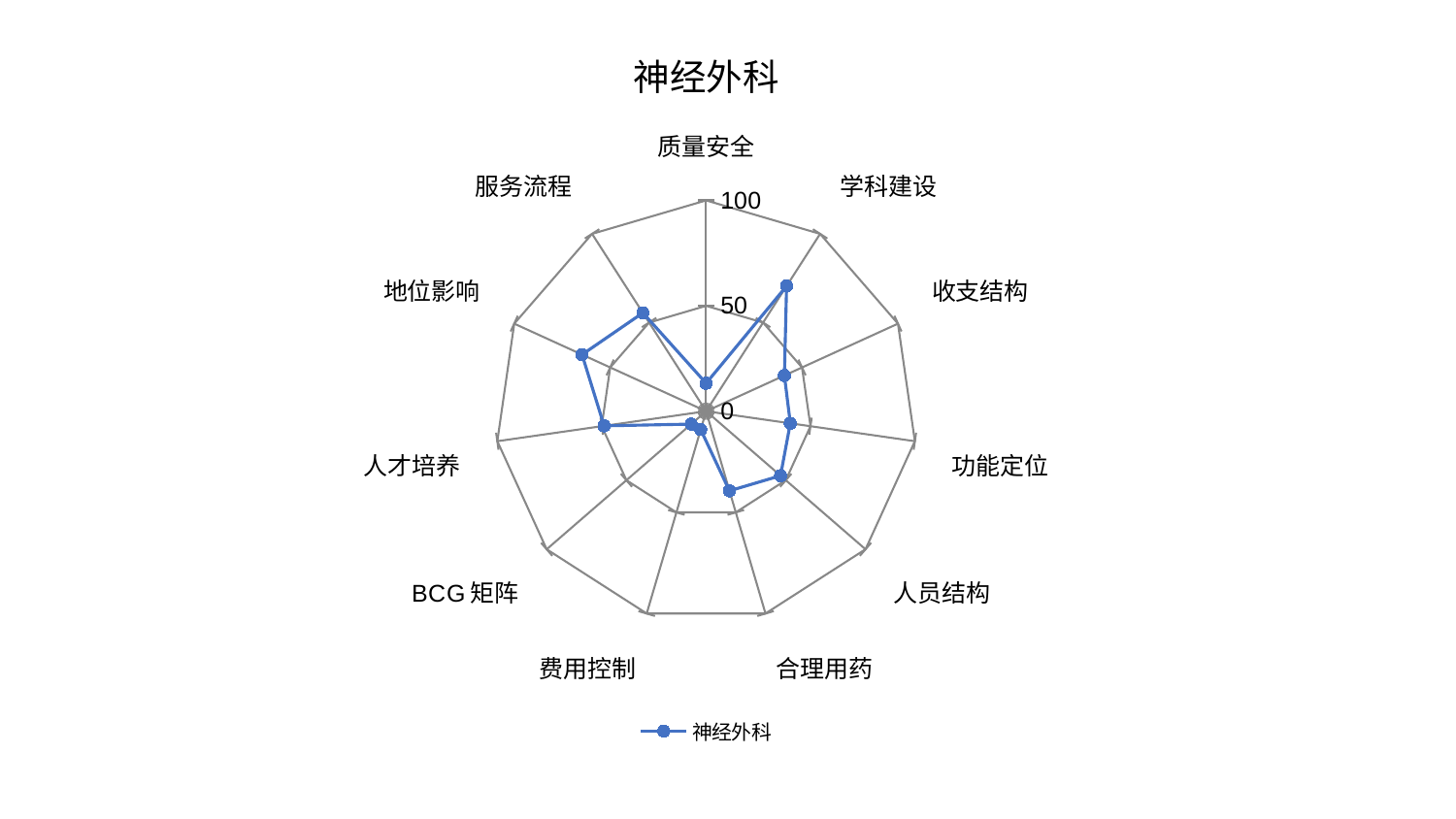

### Chart: 神经外科

| Category | 神经外科 |
|---|---|
| 质量安全 | 13.248533960792638 |
| 学科建设 | 70.60723401379752 |
| 收支结构 | 40.81570227875432 |
| 功能定位 | 40.33580626218711 |
| 人员结构 | 46.69448138998125 |
| 合理用药 | 39.3457294827211 |
| 费用控制 | 9.076425300343976 |
| BCG矩阵 | 9.358718322153461 |
| 人才培养 | 48.8492162688568 |
| 地位影响 | 64.66461815265895 |
| 服务流程 | 55.47046806816588 |
138